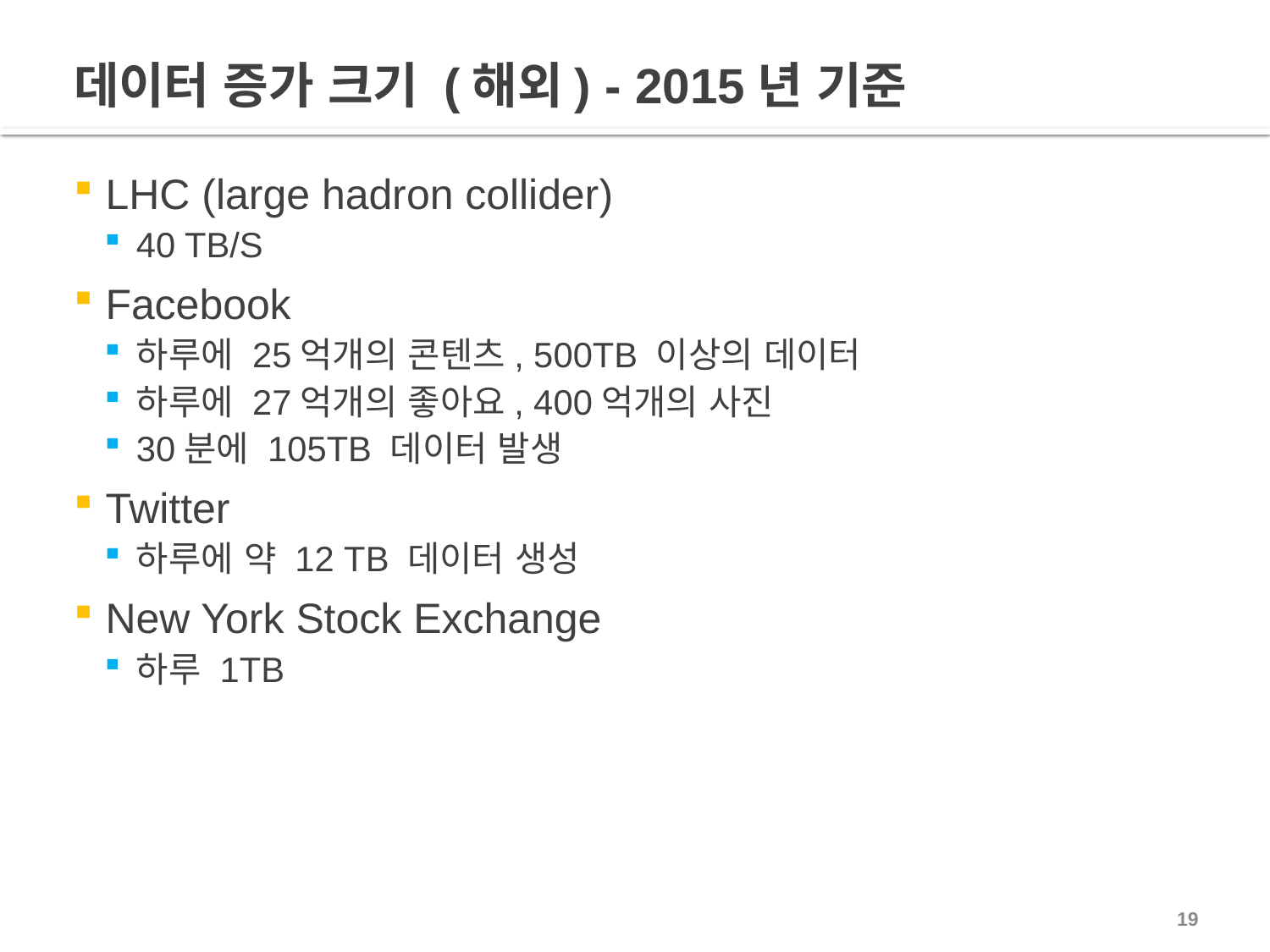

# 데이터 증가 크기 (해외) - 2015년 기준
LHC (large hadron collider)
40 TB/S
Facebook
하루에 25억개의 콘텐츠, 500TB 이상의 데이터
하루에 27억개의 좋아요, 400억개의 사진
30분에 105TB 데이터 발생
Twitter
하루에 약 12 TB 데이터 생성
New York Stock Exchange
하루 1TB

19